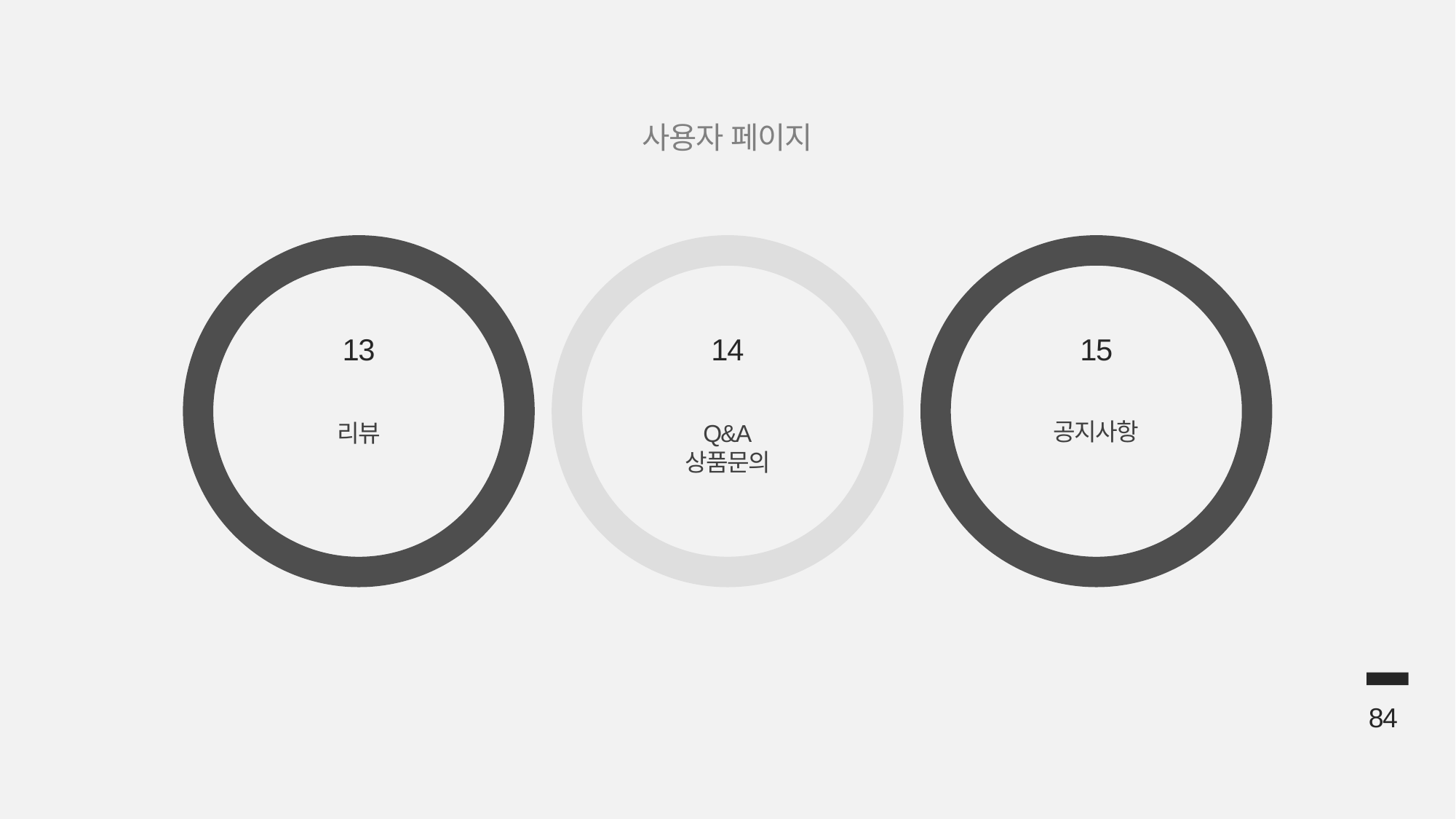

사용자 페이지

13
리뷰
14
Q&A
상품문의
15
공지사항

84